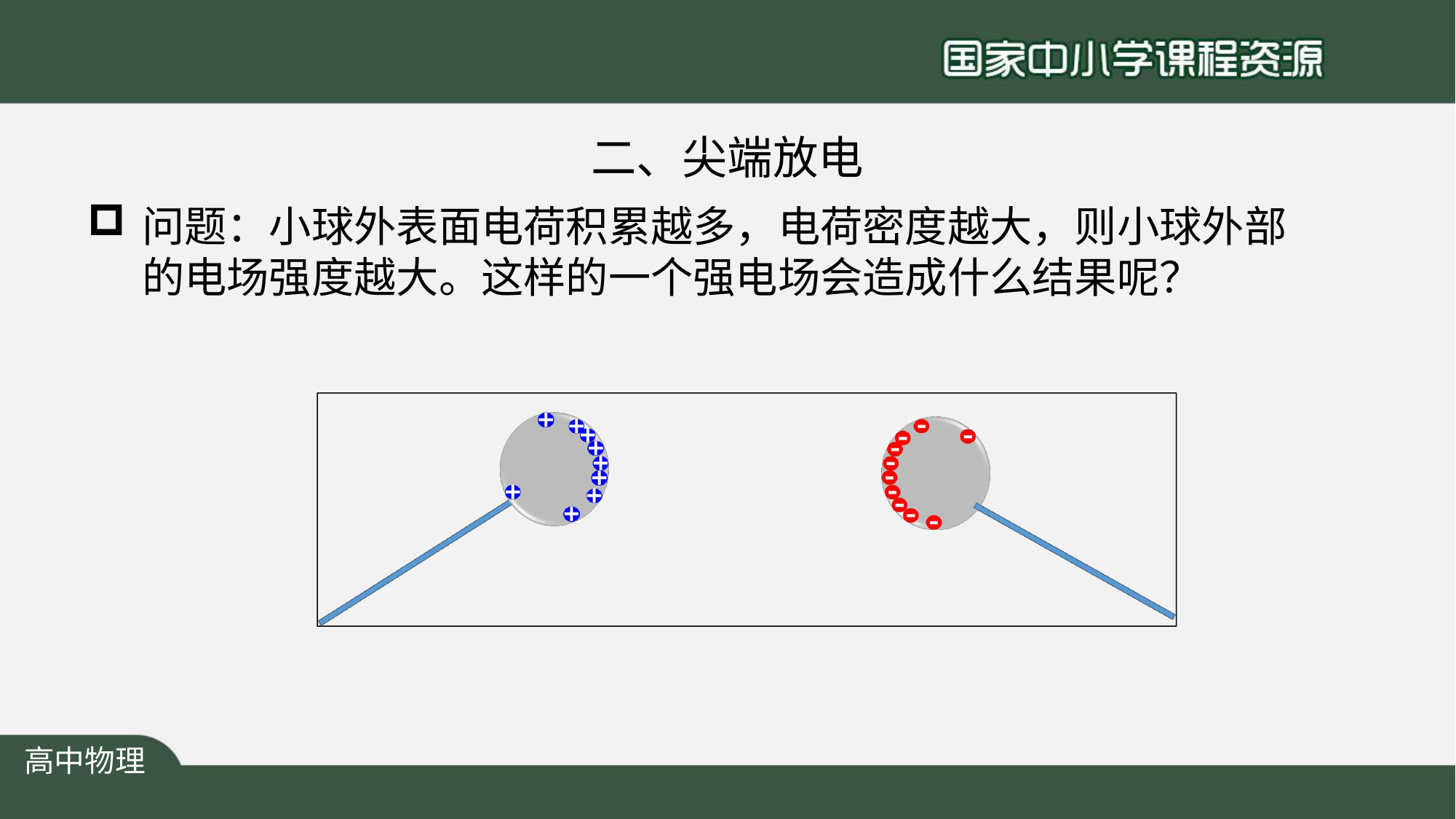

# 二、尖端放电
问题：小球外表面电荷积累越多，电荷密度越大，则小球外部 的电场强度越大。这样的一个强电场会造成什么结果呢？

高中物理